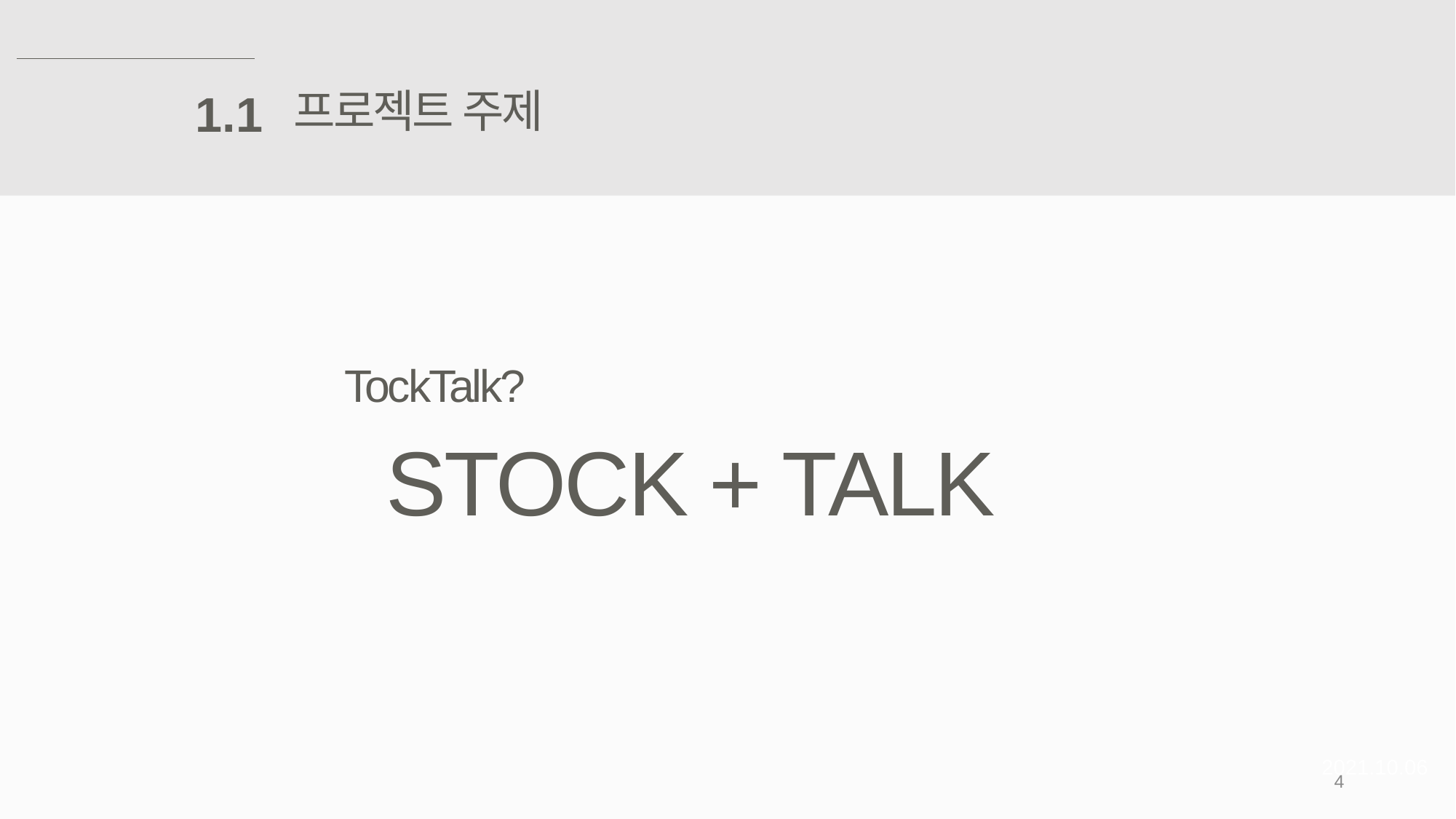

프로젝트 주제
1.1
TockTalk?
STOCK + TALK
2021.10.06
4